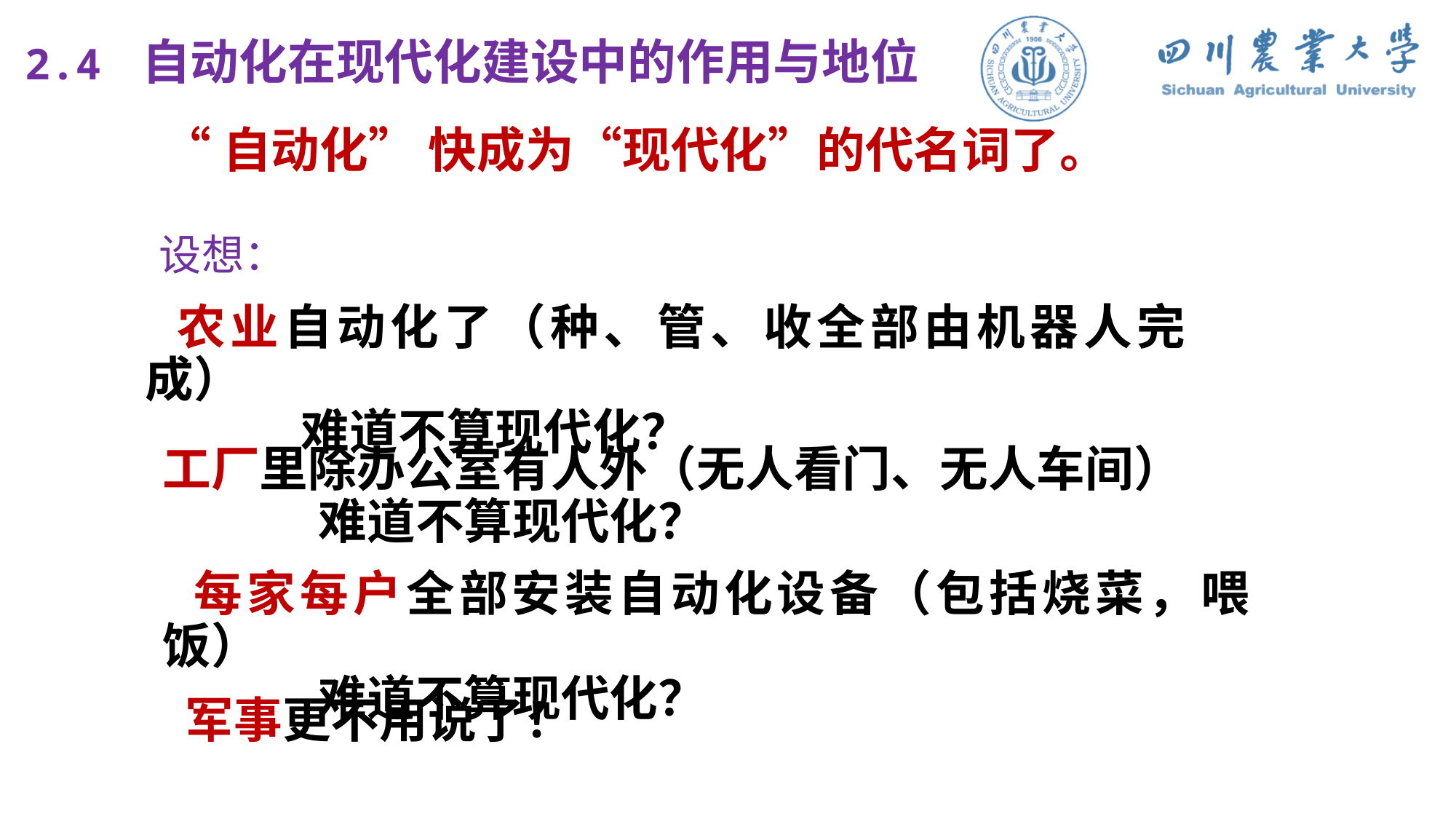

2.4 自动化在现代化建设中的作用与地位
# “自动化” 快成为“现代化”的代名词了。
设想：
 农业自动化了（种、管、收全部由机器人完成）
             难道不算现代化？
工厂里除办公室有人外（无人看门、无人车间）
             难道不算现代化？
 每家每户全部安装自动化设备（包括烧菜，喂饭）
             难道不算现代化？
 军事更不用说了！